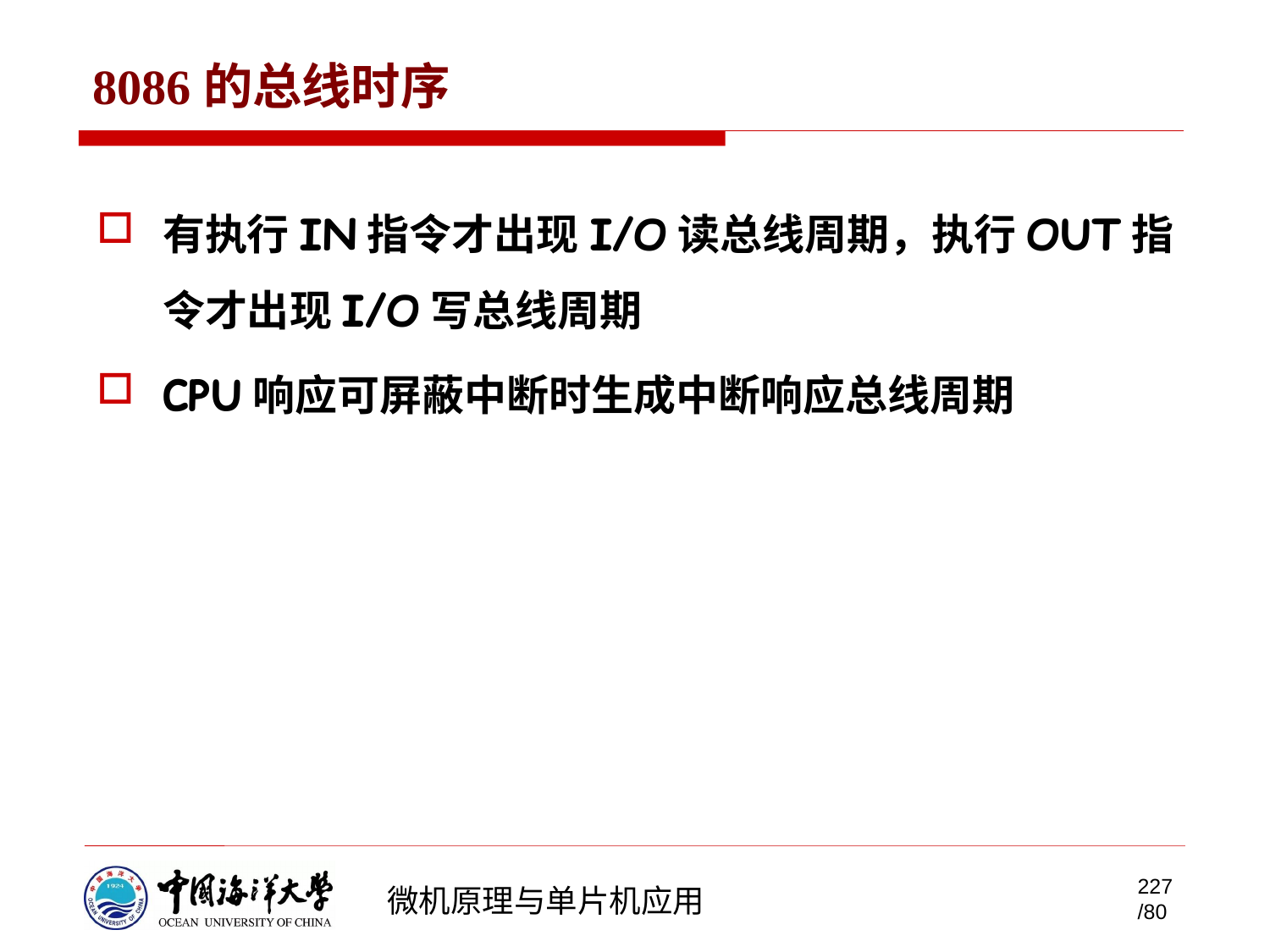

# 8086的总线时序
有执行IN指令才出现I/O读总线周期，执行OUT指令才出现I/O写总线周期
CPU响应可屏蔽中断时生成中断响应总线周期
227/80